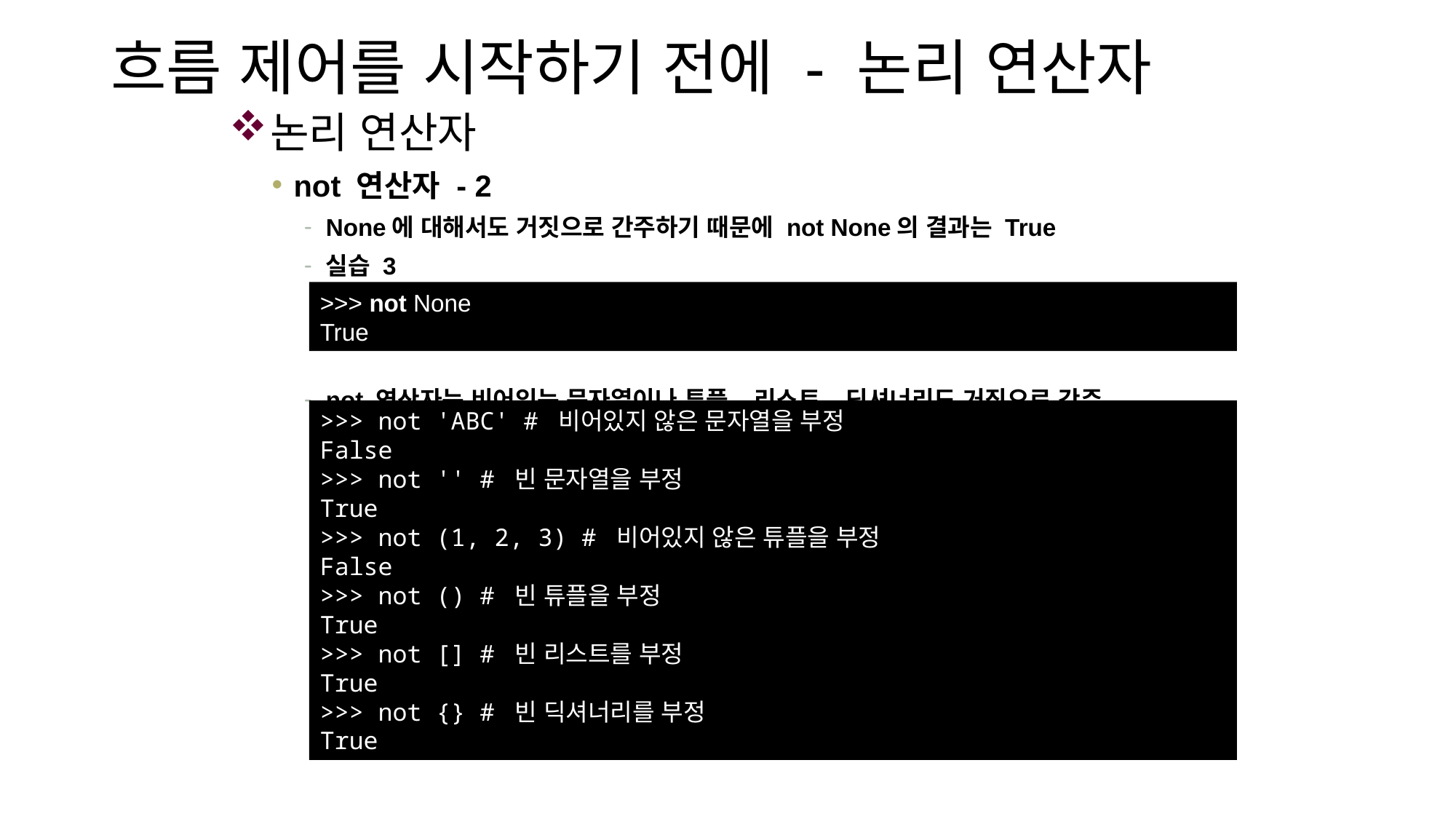

# 흐름 제어를 시작하기 전에 - 논리 연산자
논리 연산자
not 연산자 - 2
None에 대해서도 거짓으로 간주하기 때문에 not None의 결과는 True
실습 3

not 연산자는 비어있는 문자열이나 튜플, 리스트, 딕셔너리도 거짓으로 간주

>>> not None
True
>>> not 'ABC' # 비어있지 않은 문자열을 부정
False
>>> not '' # 빈 문자열을 부정
True
>>> not (1, 2, 3) # 비어있지 않은 튜플을 부정
False
>>> not () # 빈 튜플을 부정
True
>>> not [] # 빈 리스트를 부정
True
>>> not {} # 빈 딕셔너리를 부정
True